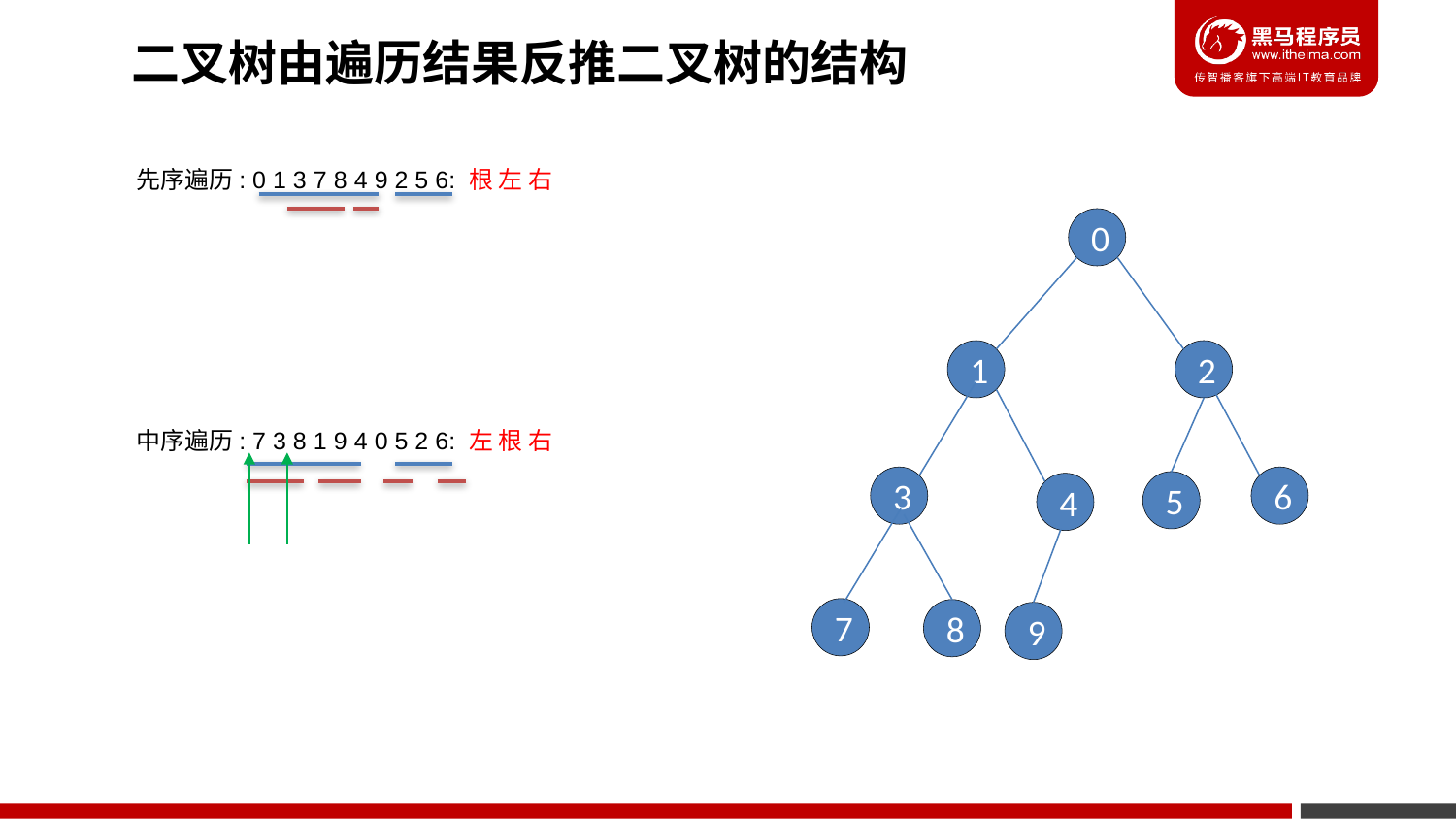

二叉树由遍历结果反推二叉树的结构

先序遍历: 0 1 3 7 8 4 9 2 5 6: 根 左 右

中序遍历: 7 3 8 1 9 4 0 5 2 6: 左 根 右
0
1
2
3
6
5
4
7
8
9